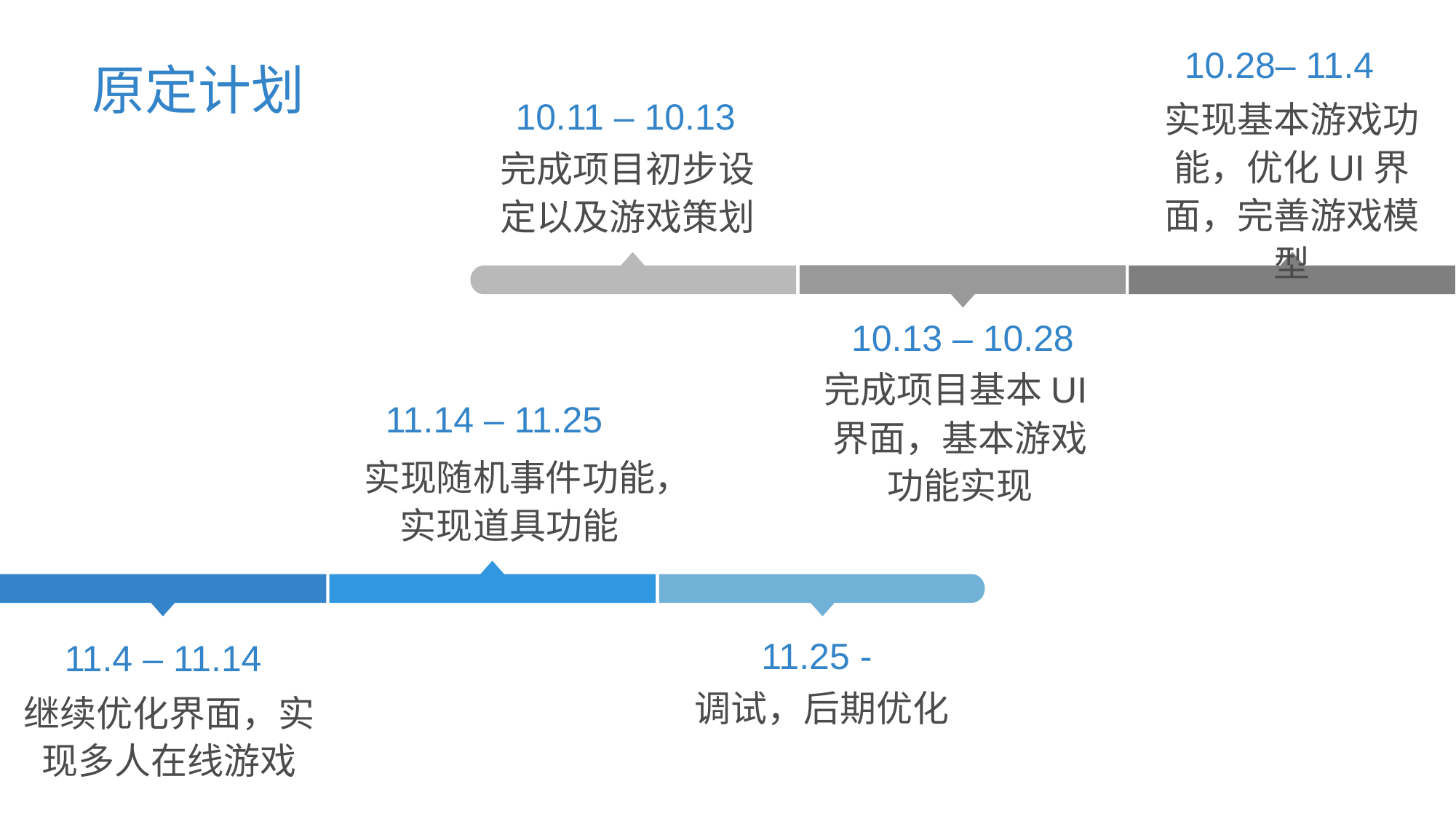

Curabitur blandit tempus. Aenean lacinia bibendum nulla.
原定计划
10.28– 11.4
实现基本游戏功能，优化UI界面，完善游戏模型
10.11 – 10.13
完成项目初步设定以及游戏策划
10.13 – 10.28
完成项目基本UI界面，基本游戏功能实现

11.14 – 11.25
实现随机事件功能，实现道具功能
11.25 -
调试，后期优化
11.4 – 11.14
继续优化界面，实现多人在线游戏